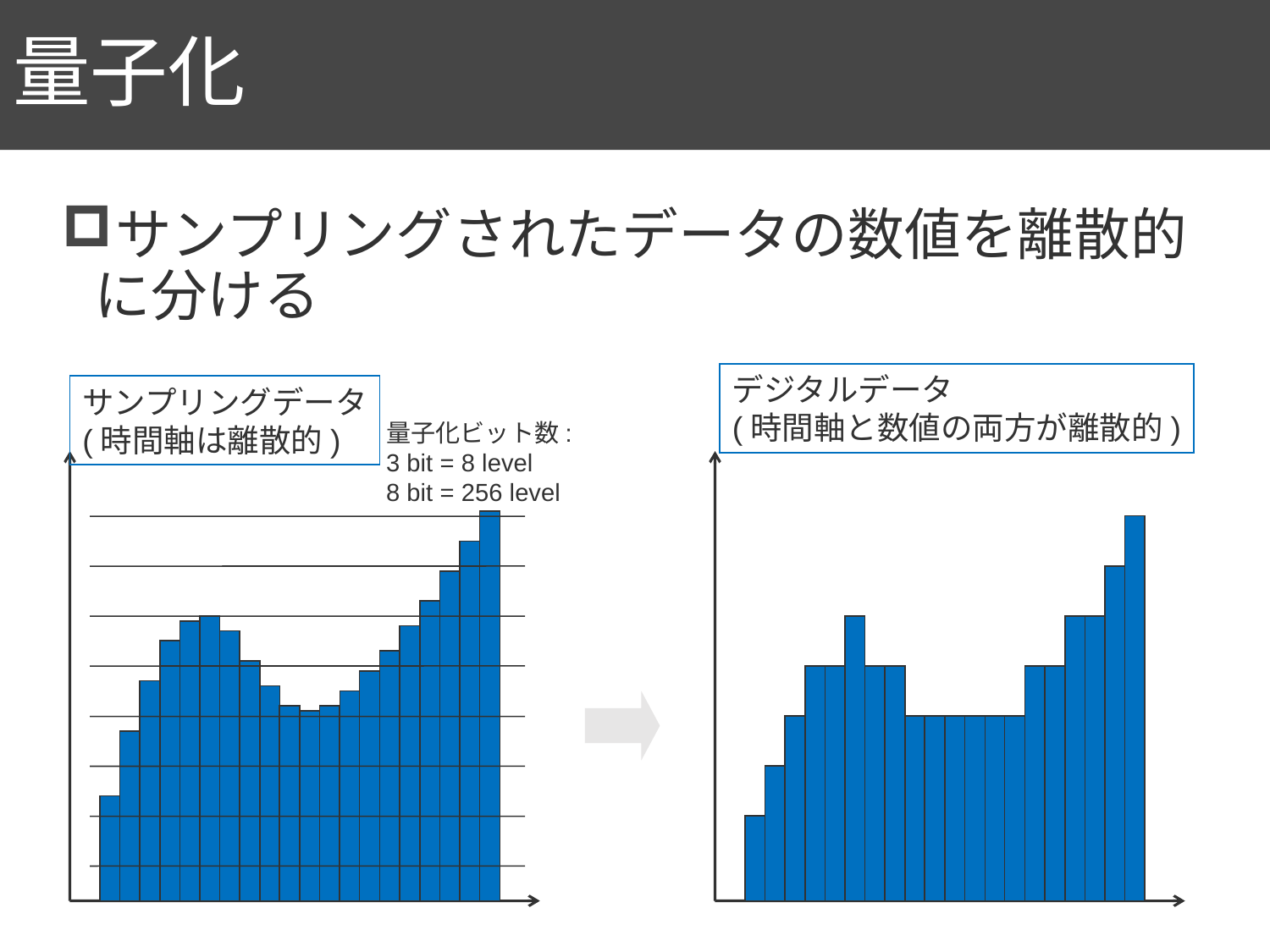

# 量子化
サンプリングされたデータの数値を離散的に分ける

デジタルデータ
(時間軸と数値の両方が離散的)
サンプリングデータ
(時間軸は離散的)
量子化ビット数:
3 bit = 8 level
8 bit = 256 level